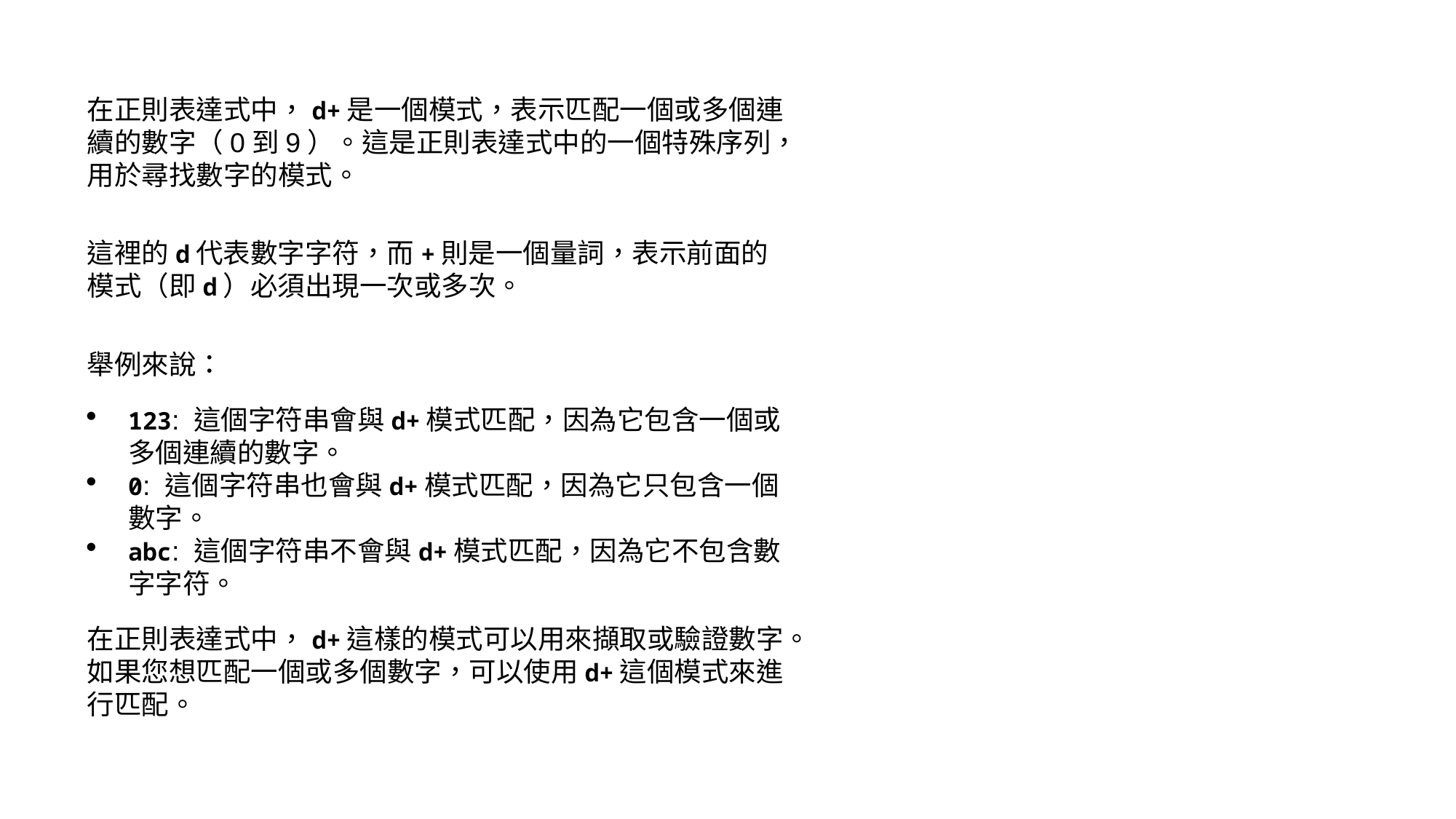

在正則表達式中，d+是一個模式，表示匹配一個或多個連續的數字（0到9）。這是正則表達式中的一個特殊序列，用於尋找數字的模式。
這裡的d代表數字字符，而+則是一個量詞，表示前面的模式（即d）必須出現一次或多次。
舉例來說：
123: 這個字符串會與d+模式匹配，因為它包含一個或多個連續的數字。
0: 這個字符串也會與d+模式匹配，因為它只包含一個數字。
abc: 這個字符串不會與d+模式匹配，因為它不包含數字字符。
在正則表達式中，d+這樣的模式可以用來擷取或驗證數字。如果您想匹配一個或多個數字，可以使用d+這個模式來進行匹配。